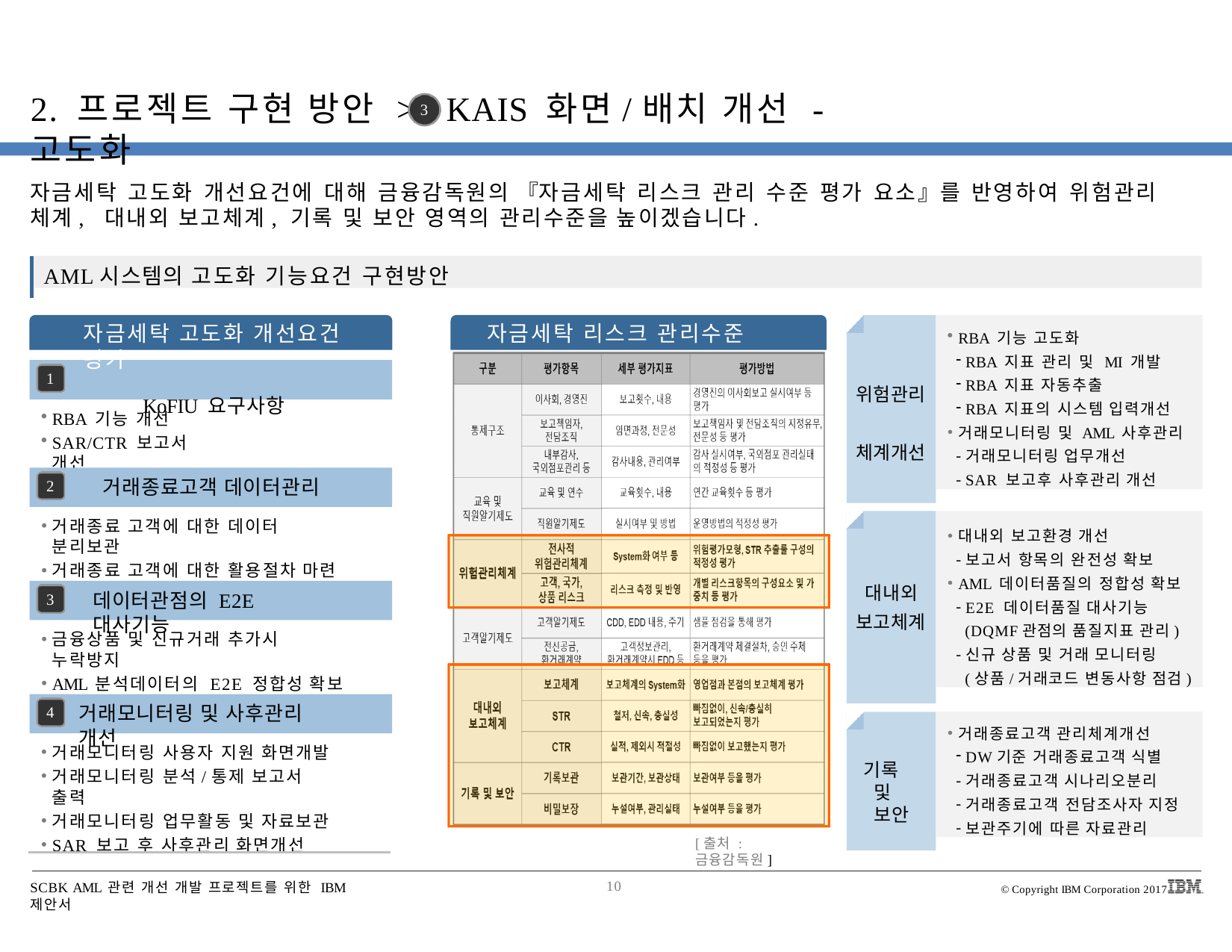

# 2. 프로젝트 구현 방안 >	KAIS 화면/배치 개선 - 고도화

3

자금세탁 고도화 개선요건에 대해 금융감독원의 『자금세탁 리스크 관리 수준 평가 요소』를 반영하여 위험관리 체계,  대내외 보고체계, 기록 및 보안 영역의 관리수준을 높이겠습니다.

AML시스템의 고도화 기능요건 구현방안

RBA 기능 고도화
RBA 지표 관리 및 MI 개발
RBA 지표 자동추출
RBA 지표의 시스템 입력개선
거래모니터링 및 AML 사후관리
거래모니터링 업무개선
SAR 보고후 사후관리 개선
자금세탁 고도화 개선요건	자금세탁 리스크 관리수준 평가
KoFIU 요구사항

1
위험관리  체계개선
RBA 기능 개선
SAR/CTR 보고서 개선

거래종료고객 데이터관리
2

대내외 보고환경 개선
보고서 항목의 완전성 확보
AML 데이터품질의 정합성 확보
E2E 데이터품질 대사기능
(DQMF관점의 품질지표 관리)
신규 상품 및 거래 모니터링
(상품/거래코드 변동사항 점검)
거래종료 고객에 대한 데이터 분리보관
거래종료 고객에 대한 활용절차 마련

대내외  보고체계

데이터관점의 E2E 대사기능
3
금융상품 및 신규거래 추가시 누락방지
AML 분석데이터의 E2E 정합성 확보

거래모니터링 및 사후관리 개선
4

거래종료고객 관리체계개선
DW기준 거래종료고객 식별
거래종료고객 시나리오분리
거래종료고객 전담조사자 지정
보관주기에 따른 자료관리
거래모니터링 사용자 지원 화면개발
거래모니터링 분석/통제 보고서 출력
거래모니터링 업무활동 및 자료보관
SAR 보고 후 사후관리 화면개선
기록 및  보안
[출처 : 금융감독원]

SCBK AML 관련 개선 개발 프로젝트를 위한 IBM 제안서
10

© Copyright IBM Corporation 2017